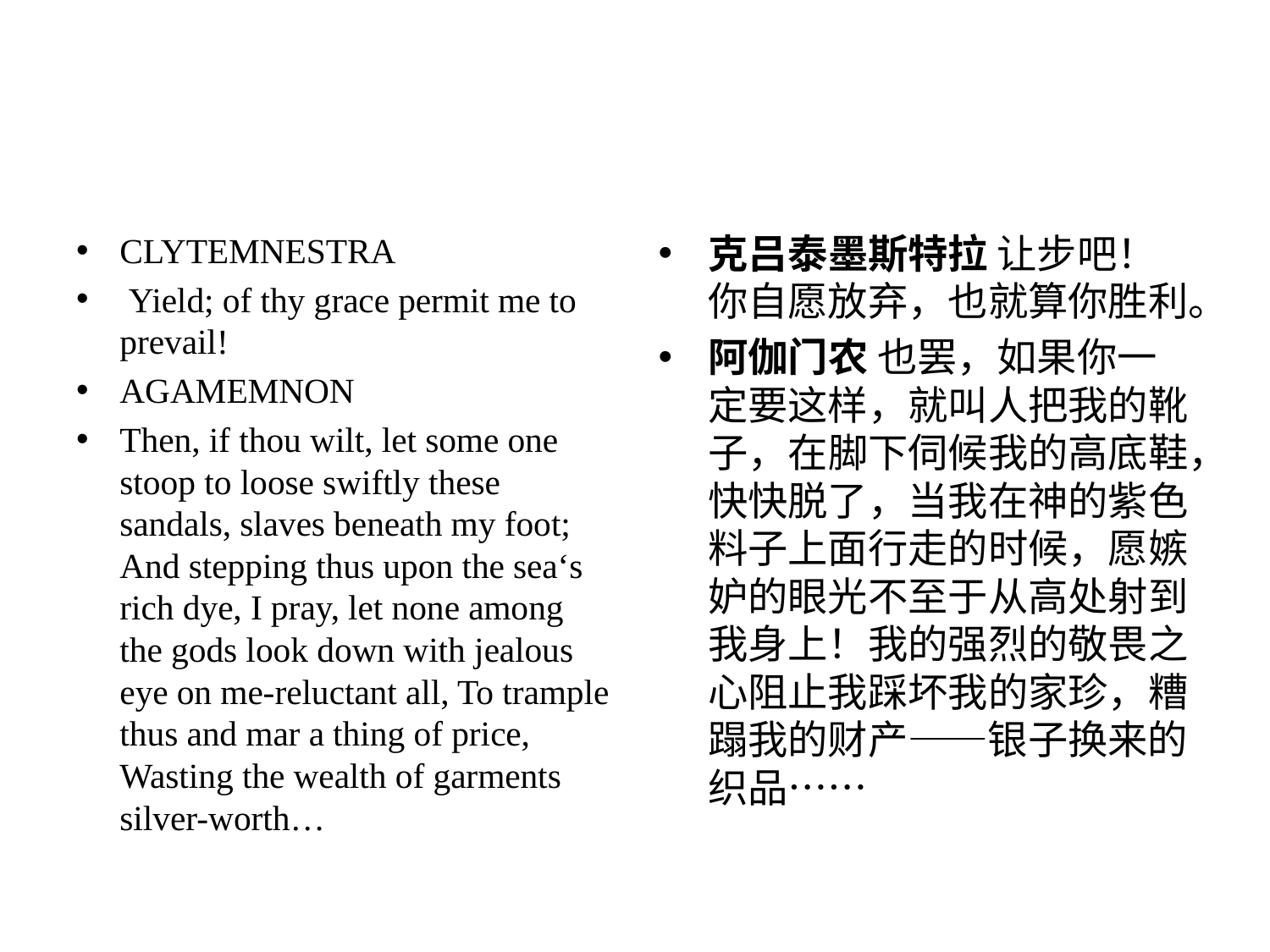

#
CLYTEMNESTRA
 Yield; of thy grace permit me to prevail!
AGAMEMNON
Then, if thou wilt, let some one stoop to loose swiftly these sandals, slaves beneath my foot; And stepping thus upon the sea‘s rich dye, I pray, let none among the gods look down with jealous eye on me-reluctant all, To trample thus and mar a thing of price, Wasting the wealth of garments silver-worth…
克吕泰墨斯特拉 让步吧！你自愿放弃，也就算你胜利。
阿伽门农 也罢，如果你一定要这样，就叫人把我的靴子，在脚下伺候我的高底鞋，快快脱了，当我在神的紫色料子上面行走的时候，愿嫉妒的眼光不至于从高处射到我身上！我的强烈的敬畏之心阻止我踩坏我的家珍，糟蹋我的财产——银子换来的织品……